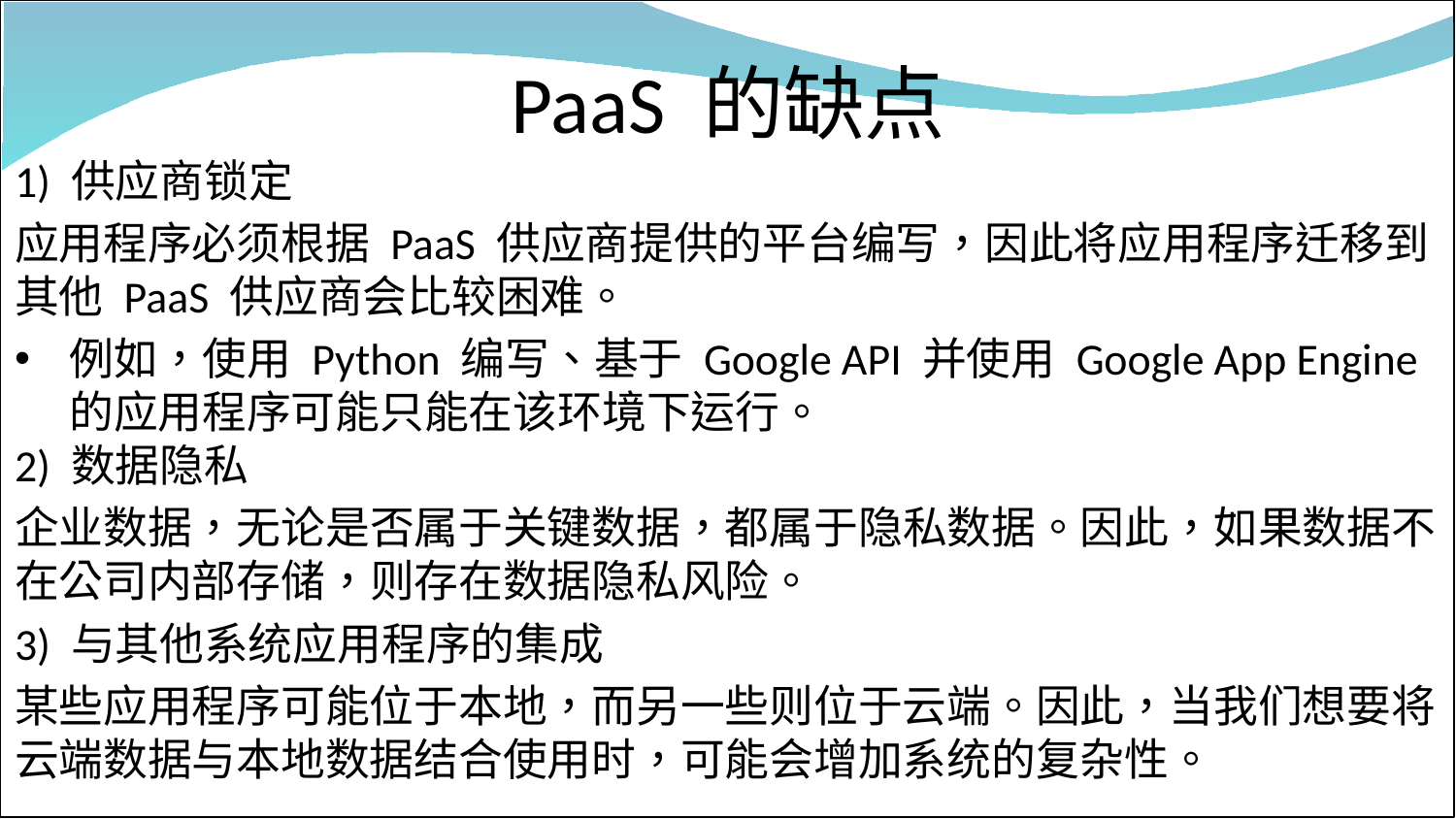

# PaaS 的缺点
1) 供应商锁定
应用程序必须根据 PaaS 供应商提供的平台编写，因此将应用程序迁移到其他 PaaS 供应商会比较困难。
例如，使用 Python 编写、基于 Google API 并使用 Google App Engine 的应用程序可能只能在该环境下运行。
2) 数据隐私
企业数据，无论是否属于关键数据，都属于隐私数据。因此，如果数据不在公司内部存储，则存在数据隐私风险。
3) 与其他系统应用程序的集成
某些应用程序可能位于本地，而另一些则位于云端。因此，当我们想要将云端数据与本地数据结合使用时，可能会增加系统的复杂性。